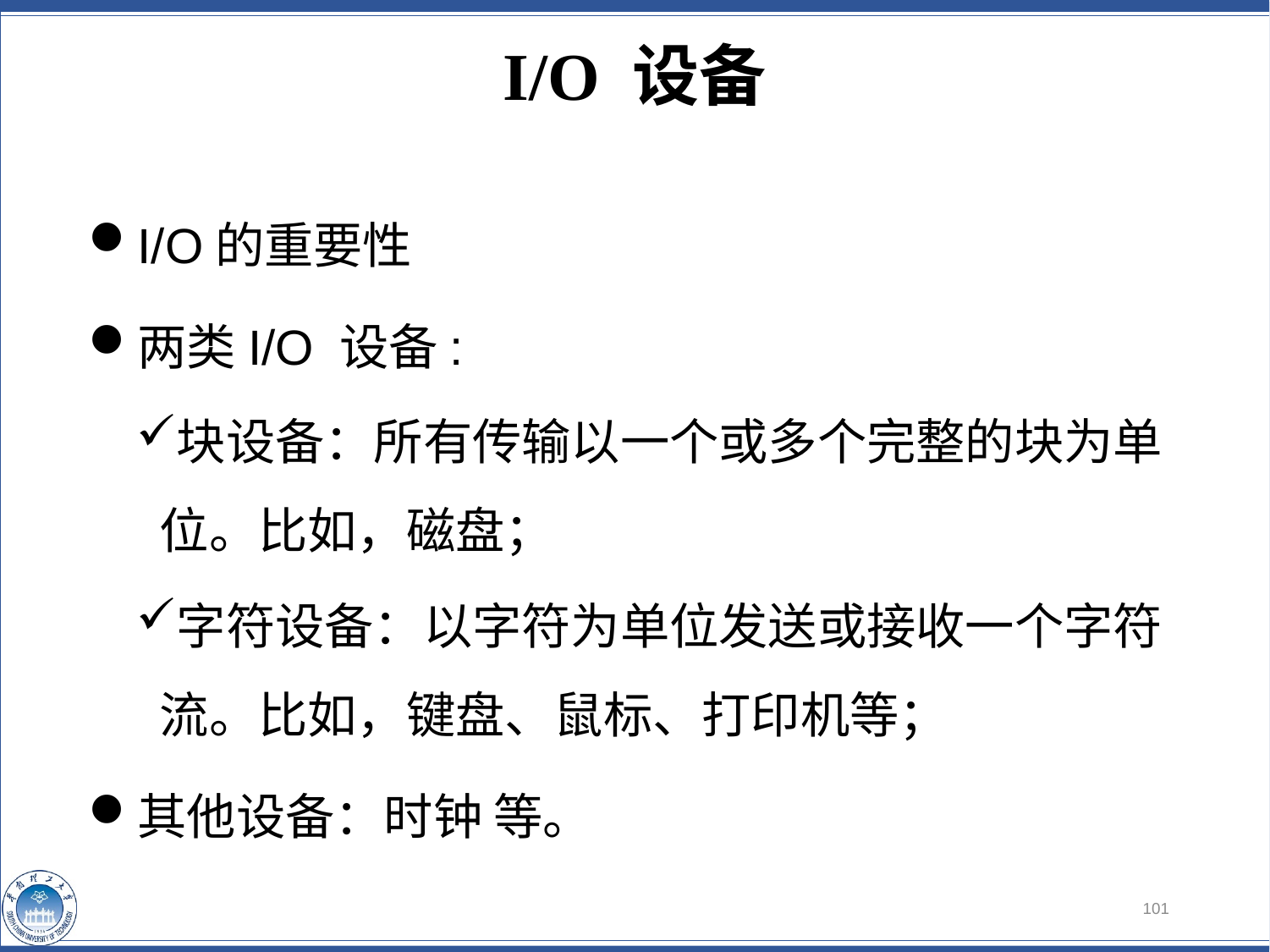

# I/O 设备
I/O的重要性
两类I/O 设备:
块设备：所有传输以一个或多个完整的块为单位。比如，磁盘；
字符设备：以字符为单位发送或接收一个字符流。比如，键盘、鼠标、打印机等；
其他设备：时钟 等。
101